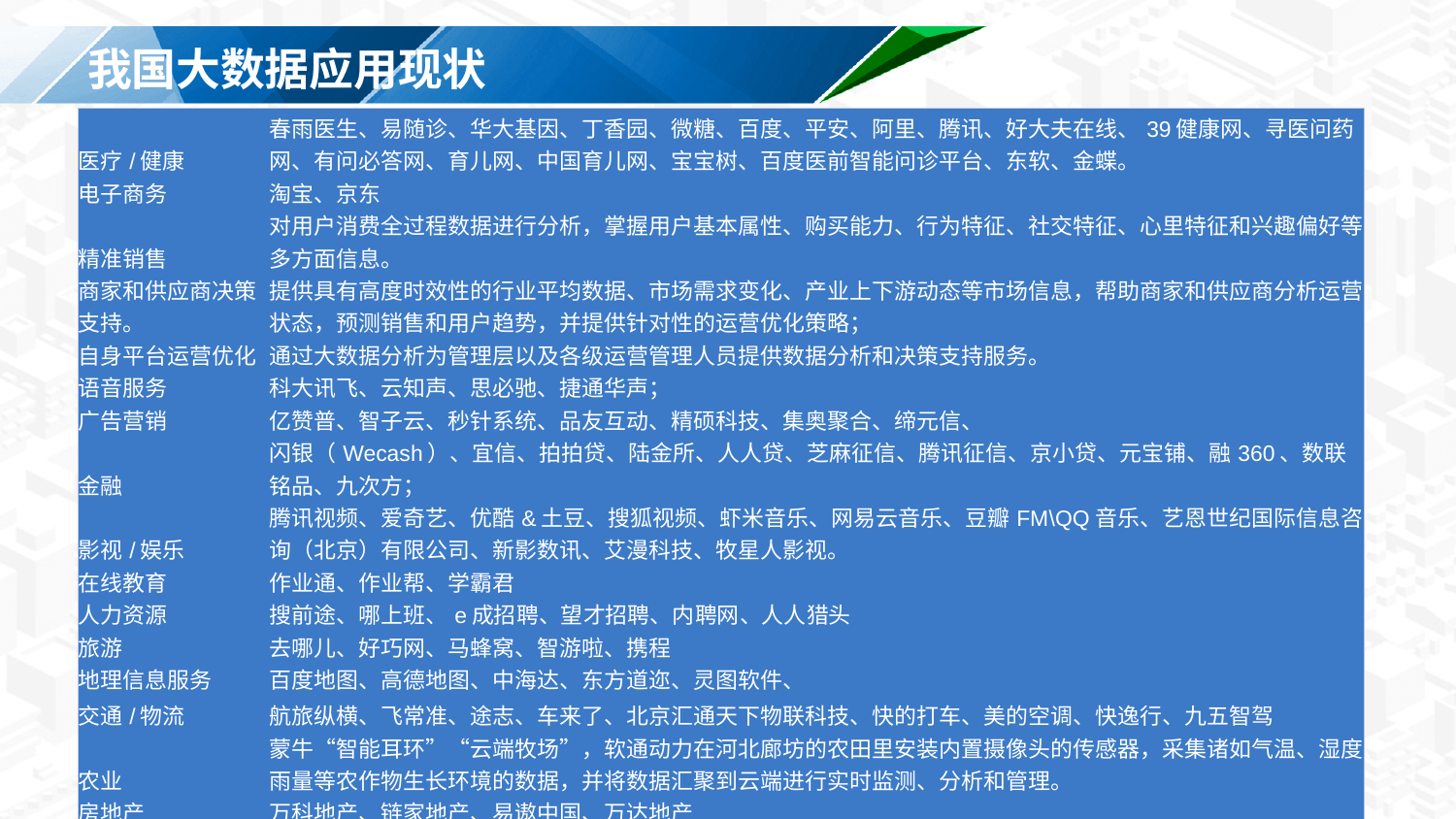

# 我国大数据应用现状
| 医疗/健康 | 春雨医生、易随诊、华大基因、丁香园、微糖、百度、平安、阿里、腾讯、好大夫在线、39健康网、寻医问药网、有问必答网、育儿网、中国育儿网、宝宝树、百度医前智能问诊平台、东软、金蝶。 |
| --- | --- |
| 电子商务 | 淘宝、京东 |
| 精准销售 | 对用户消费全过程数据进行分析，掌握用户基本属性、购买能力、行为特征、社交特征、心里特征和兴趣偏好等多方面信息。 |
| 商家和供应商决策支持。 | 提供具有高度时效性的行业平均数据、市场需求变化、产业上下游动态等市场信息，帮助商家和供应商分析运营状态，预测销售和用户趋势，并提供针对性的运营优化策略； |
| 自身平台运营优化 | 通过大数据分析为管理层以及各级运营管理人员提供数据分析和决策支持服务。 |
| 语音服务 | 科大讯飞、云知声、思必驰、捷通华声； |
| 广告营销 | 亿赞普、智子云、秒针系统、品友互动、精硕科技、集奥聚合、缔元信、 |
| 金融 | 闪银（Wecash）、宜信、拍拍贷、陆金所、人人贷、芝麻征信、腾讯征信、京小贷、元宝铺、融360、数联铭品、九次方； |
| 影视/娱乐 | 腾讯视频、爱奇艺、优酷&土豆、搜狐视频、虾米音乐、网易云音乐、豆瓣FM\QQ音乐、艺恩世纪国际信息咨询（北京）有限公司、新影数讯、艾漫科技、牧星人影视。 |
| 在线教育 | 作业通、作业帮、学霸君 |
| 人力资源 | 搜前途、哪上班、e成招聘、望才招聘、内聘网、人人猎头 |
| 旅游 | 去哪儿、好巧网、马蜂窝、智游啦、携程 |
| 地理信息服务 | 百度地图、高德地图、中海达、东方道迩、灵图软件、 |
| 交通/物流 | 航旅纵横、飞常准、途志、车来了、北京汇通天下物联科技、快的打车、美的空调、快逸行、九五智驾 |
| 农业 | 蒙牛“智能耳环”“云端牧场”，软通动力在河北廊坊的农田里安装内置摄像头的传感器，采集诸如气温、湿度、雨量等农作物生长环境的数据，并将数据汇聚到云端进行实时监测、分析和管理。 |
| 房地产 | 万科地产、链家地产、易遨中国、万达地产 |
| 企业应用 | 企业有东方国信、亚信、金蝶、用友、神州数码 |